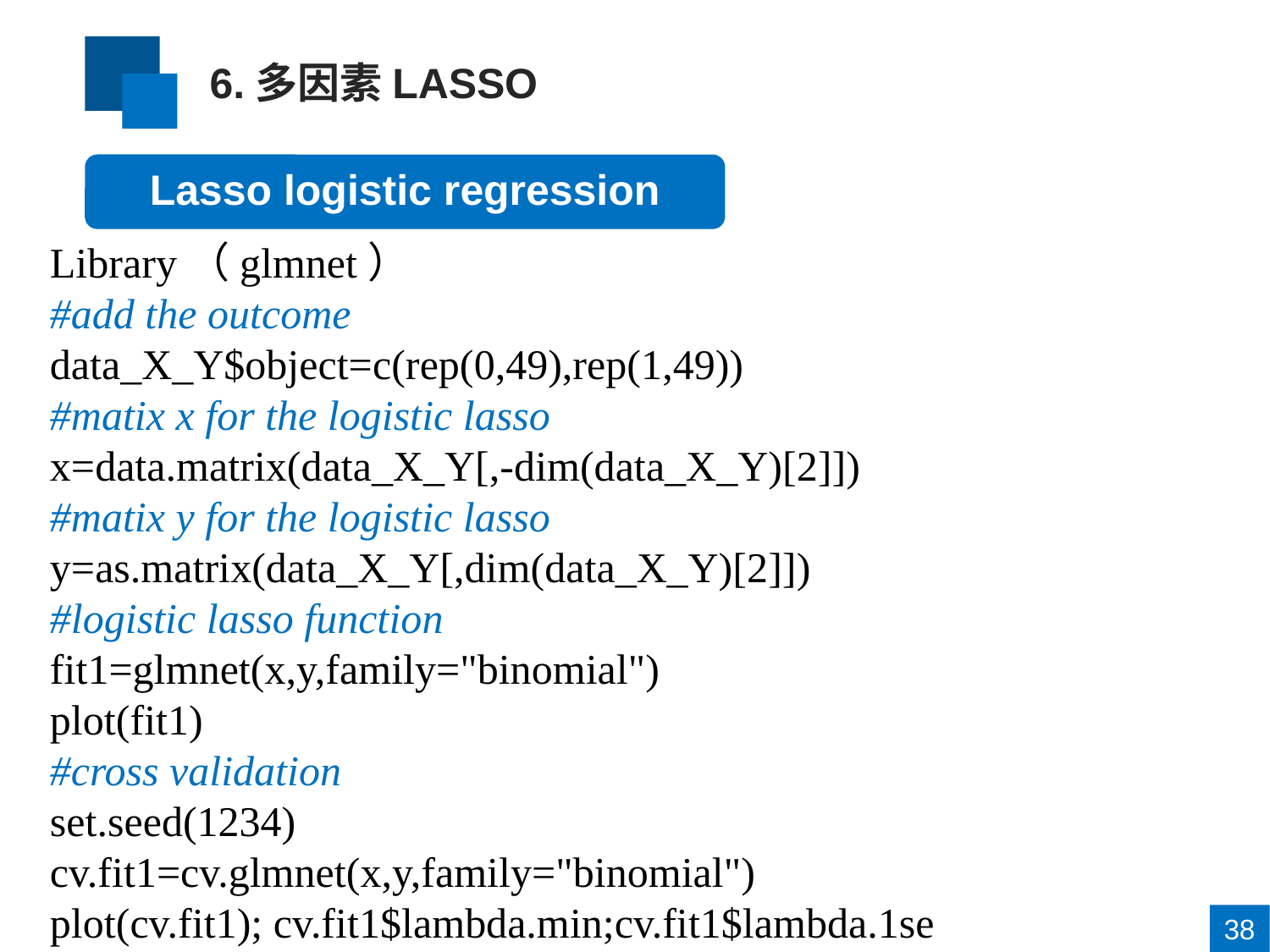

6.多因素LASSO
Lasso logistic regression
Library（glmnet）
#add the outcome
data_X_Y$object=c(rep(0,49),rep(1,49))
#matix x for the logistic lasso
x=data.matrix(data_X_Y[,-dim(data_X_Y)[2]])
#matix y for the logistic lasso
y=as.matrix(data_X_Y[,dim(data_X_Y)[2]])
#logistic lasso function
fit1=glmnet(x,y,family="binomial")
plot(fit1)
#cross validation
set.seed(1234)
cv.fit1=cv.glmnet(x,y,family="binomial")
plot(cv.fit1); cv.fit1$lambda.min;cv.fit1$lambda.1se

38